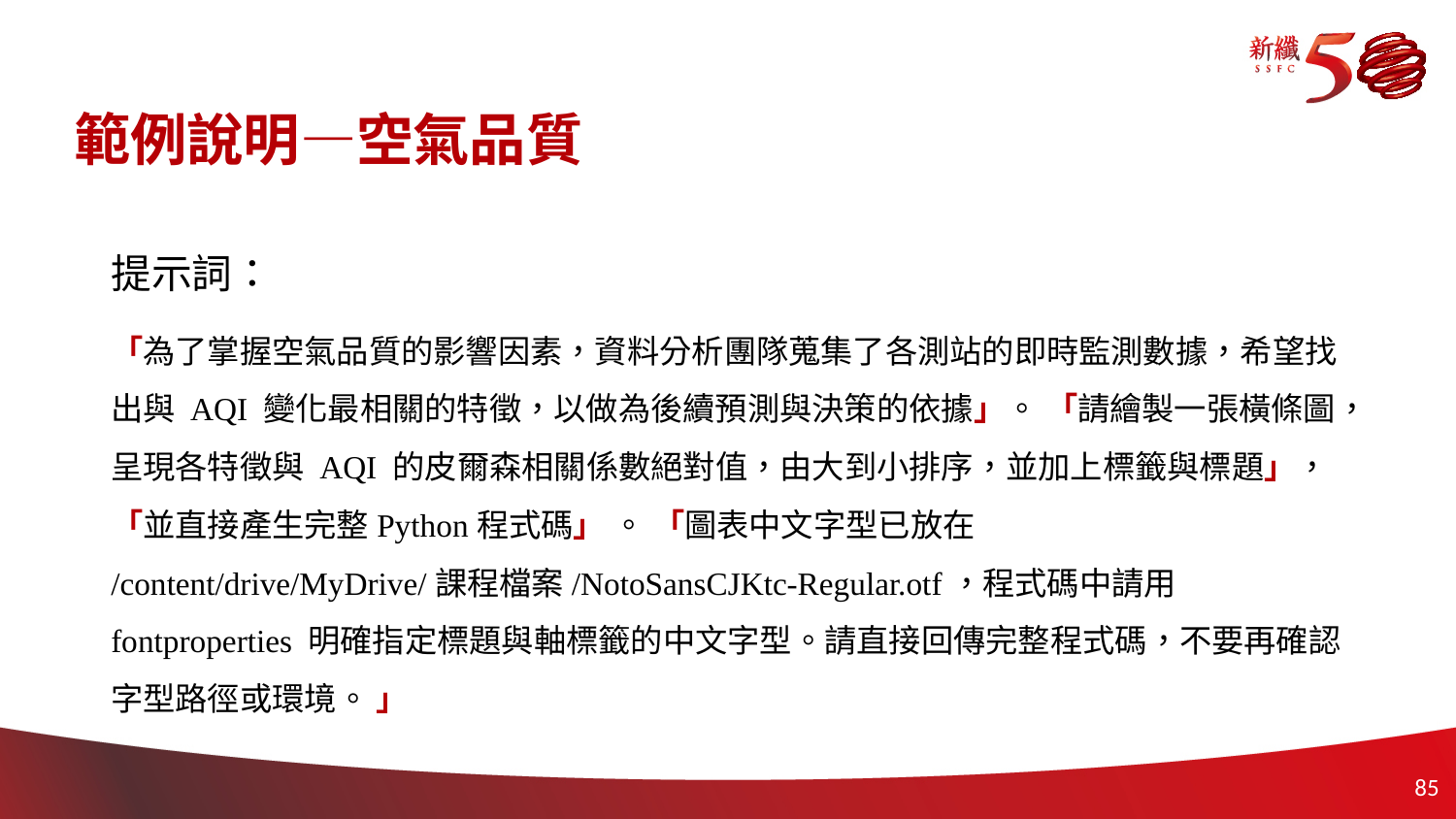

# 範例說明—空氣品質
提示詞：
「為了掌握空氣品質的影響因素，資料分析團隊蒐集了各測站的即時監測數據，希望找出與 AQI 變化最相關的特徵，以做為後續預測與決策的依據」。 「請繪製一張橫條圖，呈現各特徵與 AQI 的皮爾森相關係數絕對值，由大到小排序，並加上標籤與標題」， 「並直接產生完整Python程式碼」 。 「圖表中文字型已放在 /content/drive/MyDrive/課程檔案/NotoSansCJKtc-Regular.otf，程式碼中請用 fontproperties 明確指定標題與軸標籤的中文字型。請直接回傳完整程式碼，不要再確認字型路徑或環境。 」
85